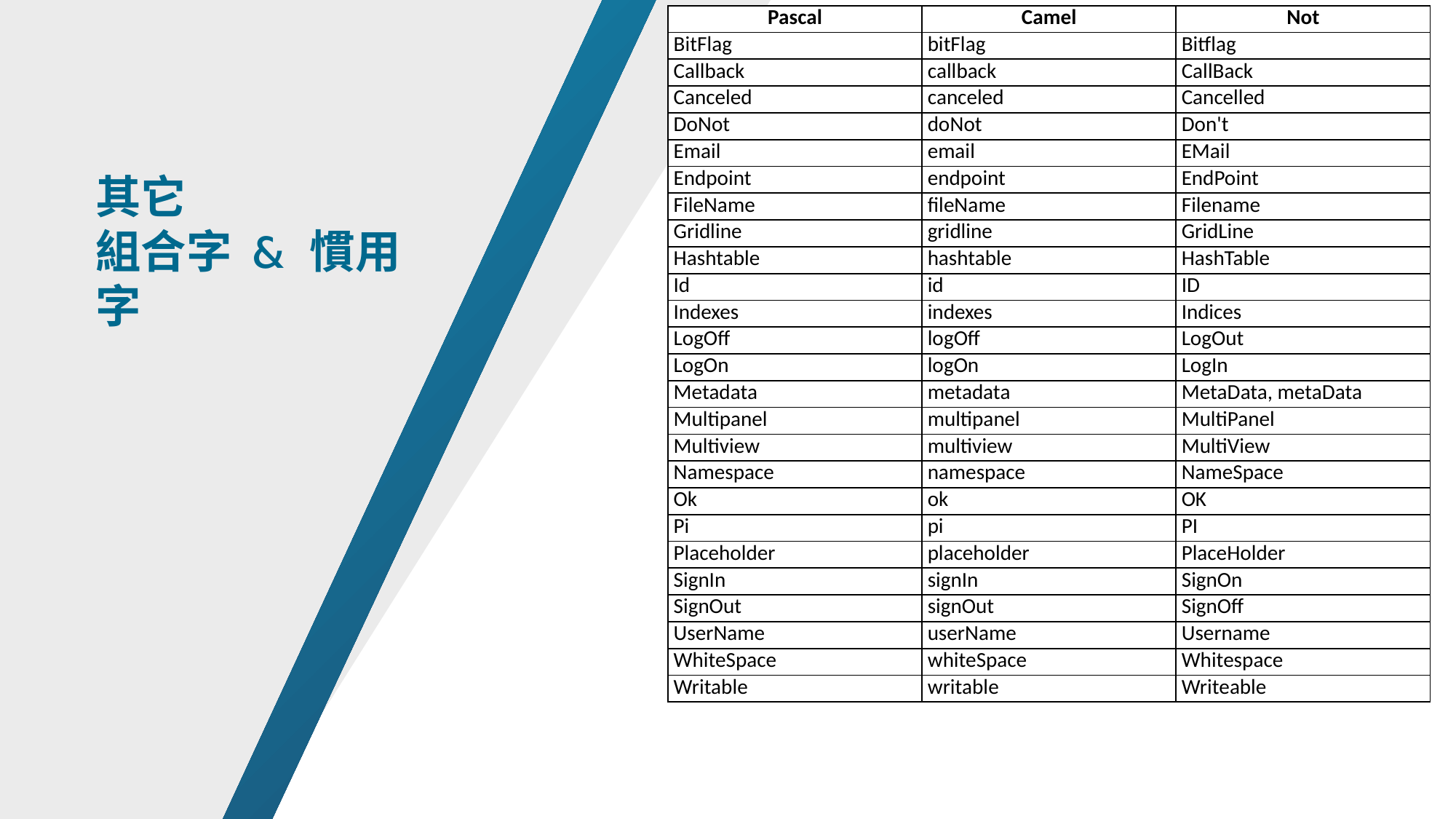

| Pascal | Camel | Not |
| --- | --- | --- |
| BitFlag | bitFlag | Bitflag |
| Callback | callback | CallBack |
| Canceled | canceled | Cancelled |
| DoNot | doNot | Don't |
| Email | email | EMail |
| Endpoint | endpoint | EndPoint |
| FileName | fileName | Filename |
| Gridline | gridline | GridLine |
| Hashtable | hashtable | HashTable |
| Id | id | ID |
| Indexes | indexes | Indices |
| LogOff | logOff | LogOut |
| LogOn | logOn | LogIn |
| Metadata | metadata | MetaData, metaData |
| Multipanel | multipanel | MultiPanel |
| Multiview | multiview | MultiView |
| Namespace | namespace | NameSpace |
| Ok | ok | OK |
| Pi | pi | PI |
| Placeholder | placeholder | PlaceHolder |
| SignIn | signIn | SignOn |
| SignOut | signOut | SignOff |
| UserName | userName | Username |
| WhiteSpace | whiteSpace | Whitespace |
| Writable | writable | Writeable |
其它
組合字 & 慣用字